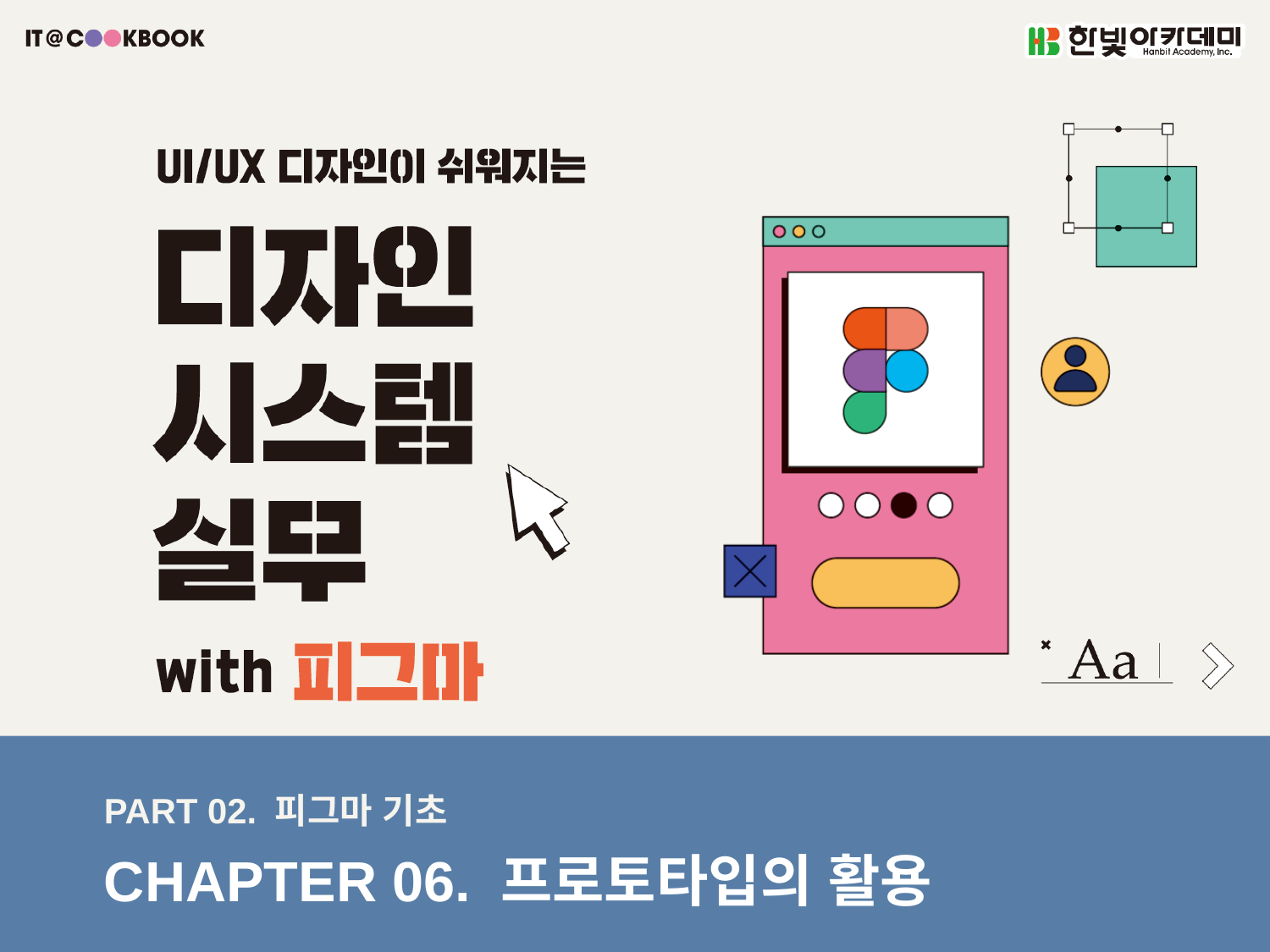

PART 02. 피그마 기초
CHAPTER 06. 프로토타입의 활용